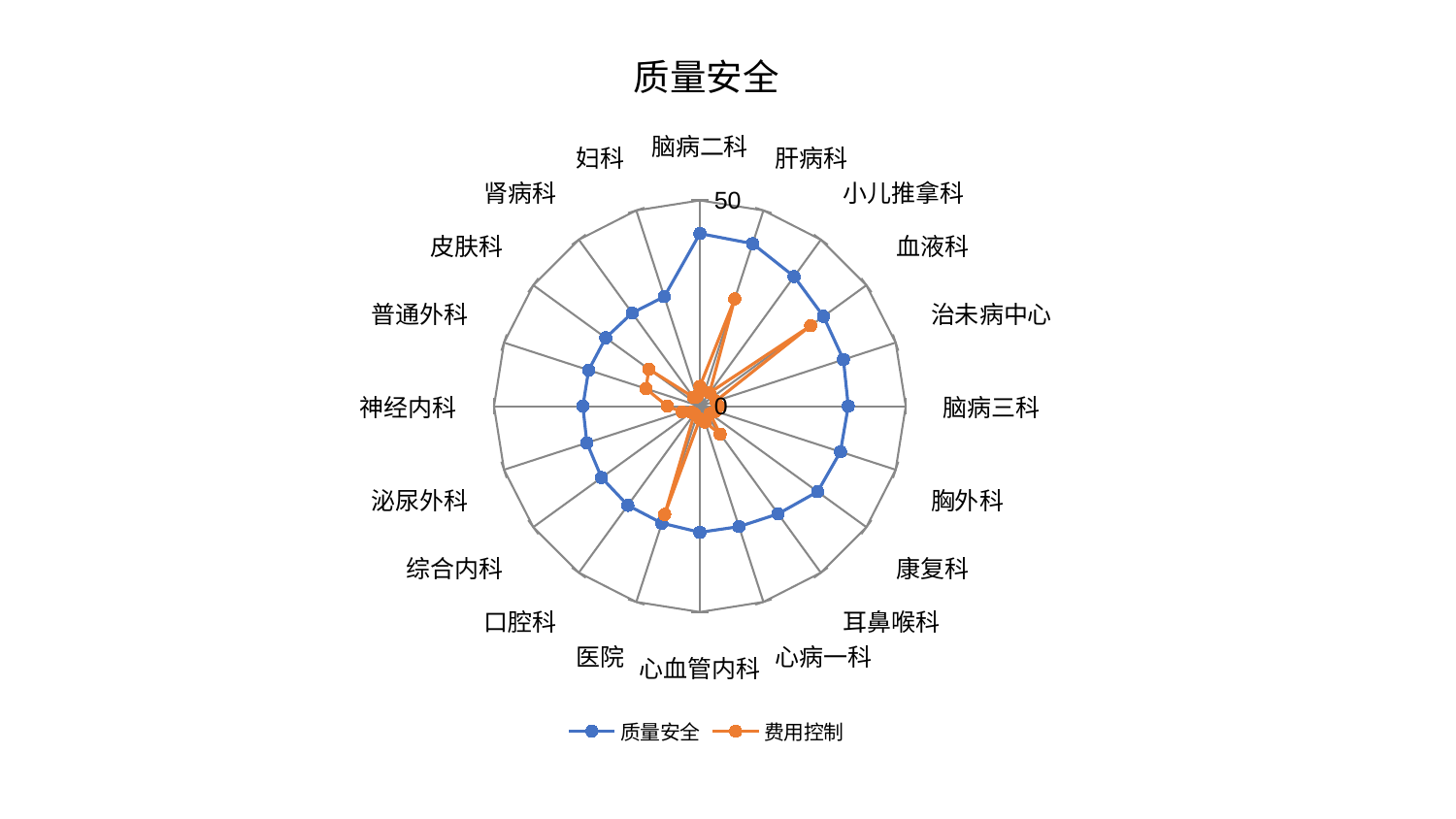

### Chart: 质量安全

| Category | 质量安全 | 费用控制 |
|---|---|---|
| 脑病二科 | 41.9349829317646 | 4.819204881714698 |
| 肝病科 | 41.520835737623926 | 27.40083544765946 |
| 小儿推拿科 | 38.94575195444018 | 4.004149597849464 |
| 血液科 | 37.12427650290188 | 33.25362919373569 |
| 治未病中心 | 36.66625412178169 | 4.100894356617703 |
| 脑病三科 | 36.04550962878505 | 4.667530446045721 |
| 胸外科 | 35.897108619808094 | 4.042716499114462 |
| 康复科 | 35.349764399570475 | 3.0400720363695424 |
| 耳鼻喉科 | 32.339481083091925 | 8.398126470585256 |
| 心病一科 | 30.771162637026578 | 4.061855007064203 |
| 心血管内科 | 30.645925227605545 | 3.035897896375907 |
| 医院 | 29.881653434208395 | 27.67210269736933 |
| 口腔科 | 29.77226005096092 | 2.2945913004178555 |
| 综合内科 | 29.522762576182572 | 2.546348804640525 |
| 泌尿外科 | 28.849144384928472 | 4.515688753843684 |
| 神经内科 | 28.415138101354387 | 7.905649327637482 |
| 普通外科 | 28.40569425423202 | 13.777418179154216 |
| 皮肤科 | 28.261424323400025 | 15.307673613442166 |
| 肾病科 | 27.986614583121025 | 2.7049484934927333 |
| 妇科 | 27.974615025932355 | 2.397095252647502 |
5